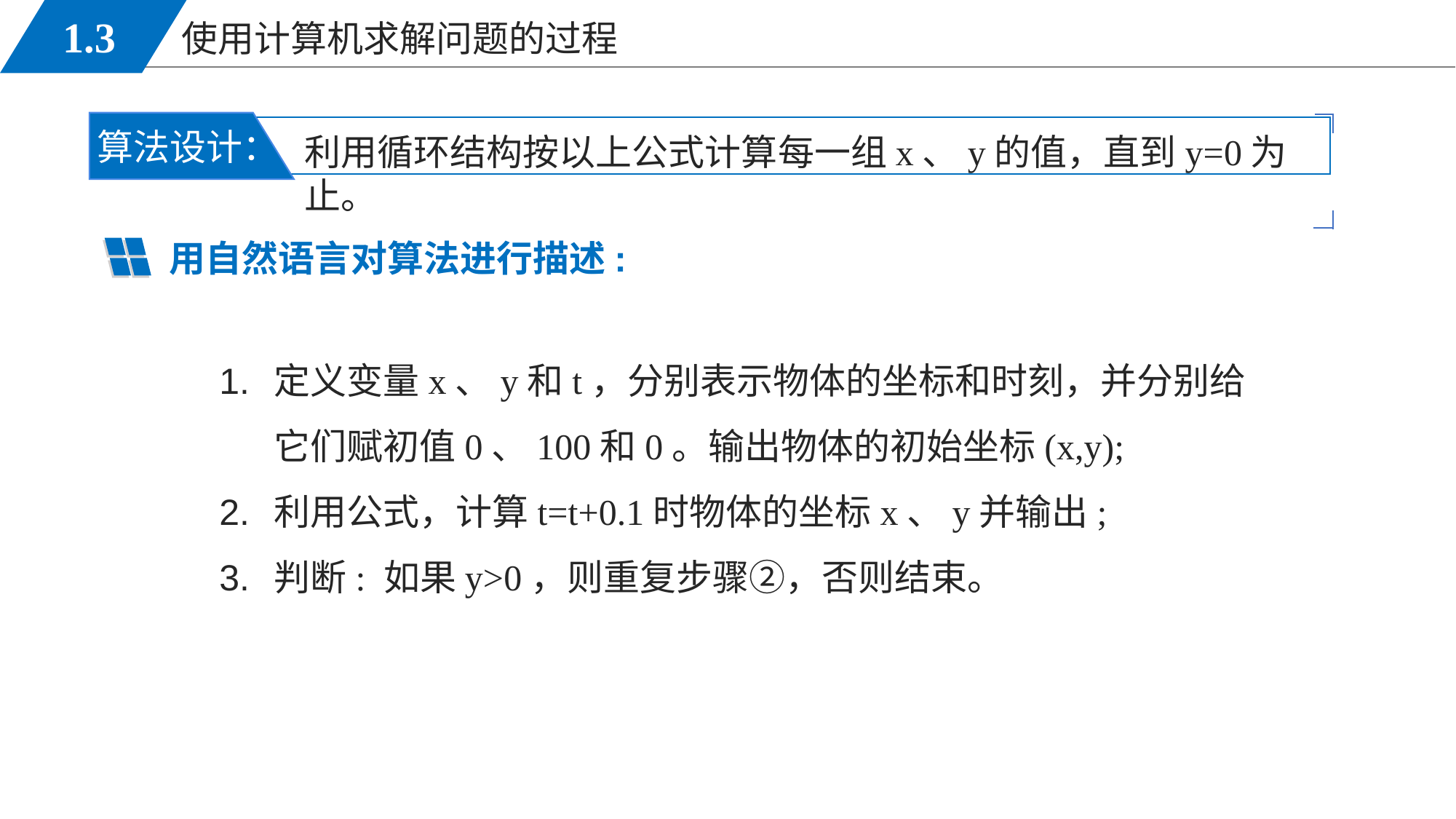

算法设计：
利用循环结构按以上公式计算每一组x、y的值，直到y=0为止。
用自然语言对算法进行描述:

定义变量x、y和t，分别表示物体的坐标和时刻，并分别给它们赋初值0、100和0。输出物体的初始坐标(x,y);
利用公式，计算t=t+0.1时物体的坐标x、y并输出;
判断: 如果y>0，则重复步骤②，否则结束。